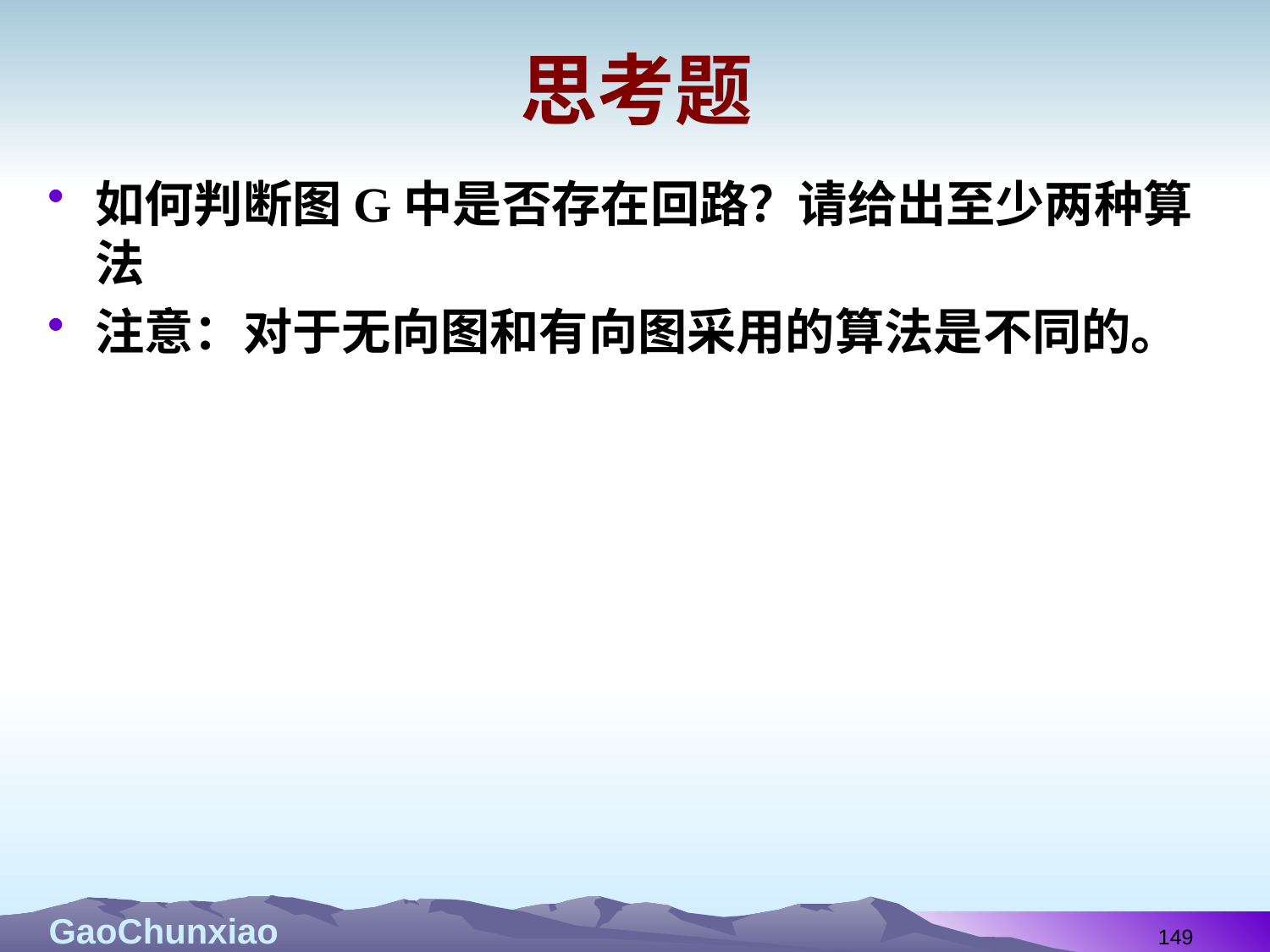

# 思考题
如何判断图G中是否存在回路？请给出至少两种算法
注意：对于无向图和有向图采用的算法是不同的。

149